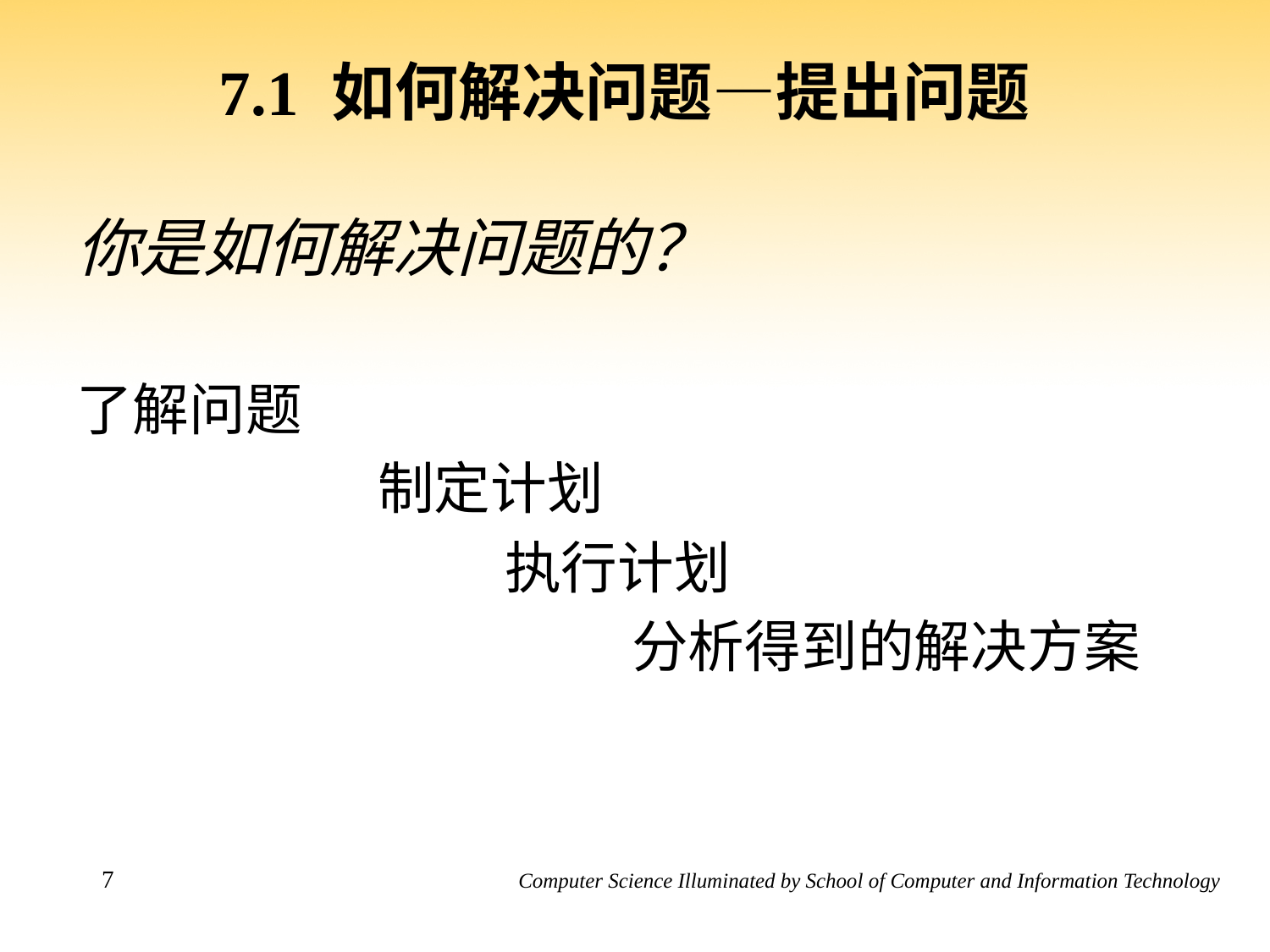

# 7.1 如何解决问题—提出问题
你是如何解决问题的？

了解问题
			制定计划
				执行计划
					分析得到的解决方案
7